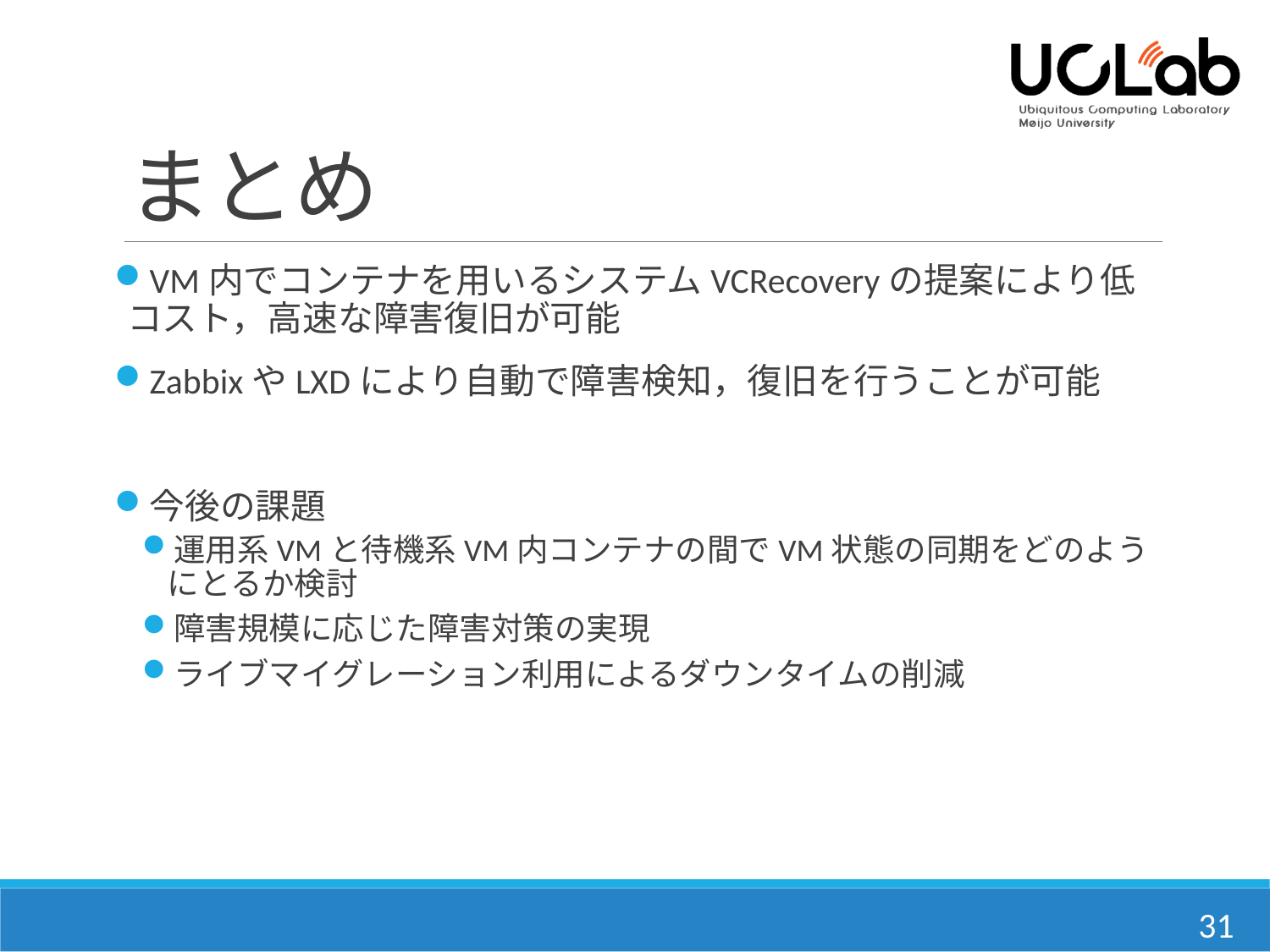

# まとめ
VM内でコンテナを用いるシステムVCRecoveryの提案により低コスト，高速な障害復旧が可能
ZabbixやLXDにより自動で障害検知，復旧を行うことが可能

今後の課題
運用系VMと待機系VM内コンテナの間でVM状態の同期をどのようにとるか検討
障害規模に応じた障害対策の実現
ライブマイグレーション利用によるダウンタイムの削減
31